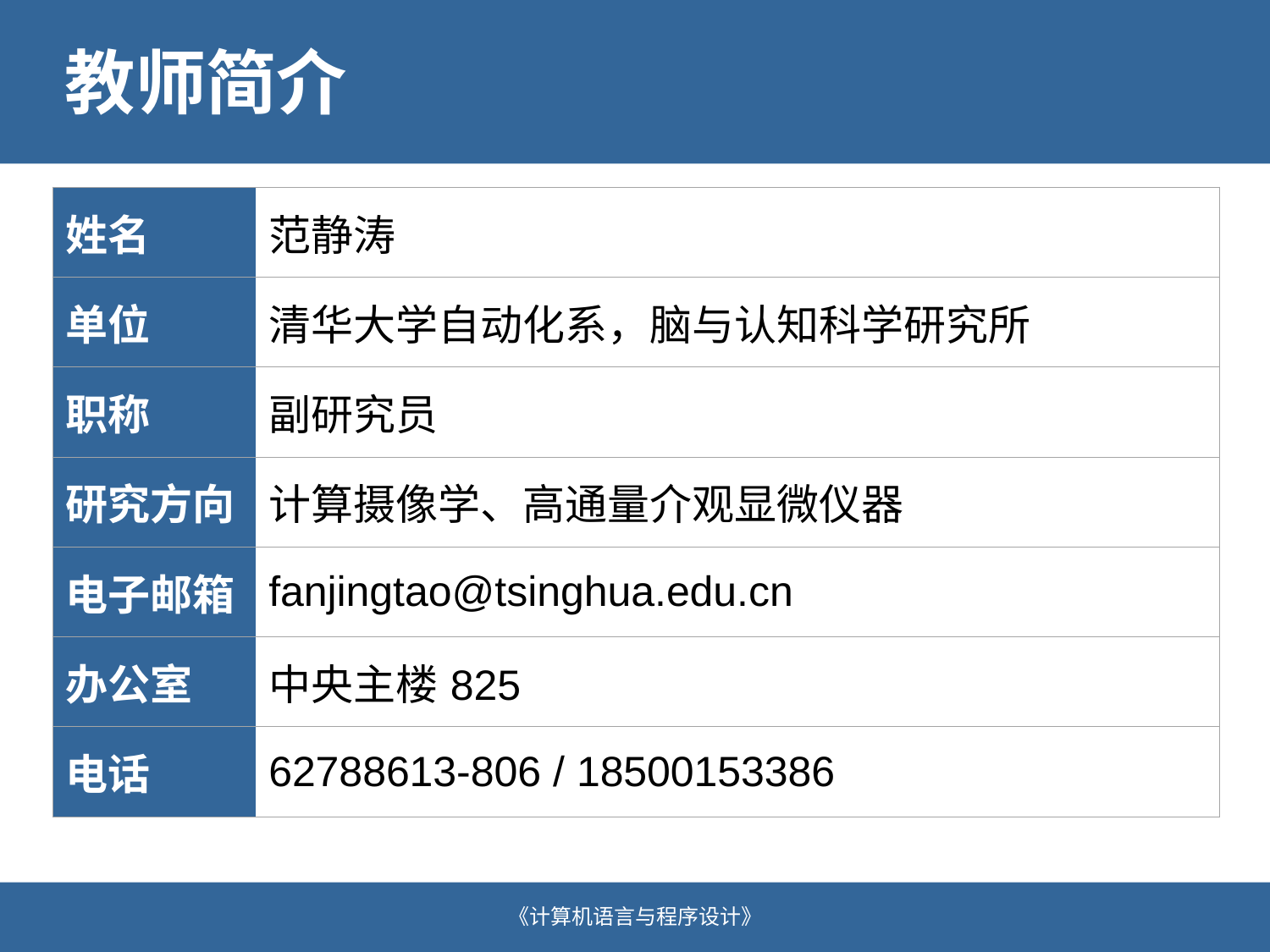

# 教师简介
| 姓名 | 范静涛 |
| --- | --- |
| 单位 | 清华大学自动化系，脑与认知科学研究所 |
| 职称 | 副研究员 |
| 研究方向 | 计算摄像学、高通量介观显微仪器 |
| 电子邮箱 | fanjingtao@tsinghua.edu.cn |
| 办公室 | 中央主楼825 |
| 电话 | 62788613-806 / 18500153386 |

《计算机语言与程序设计》
2